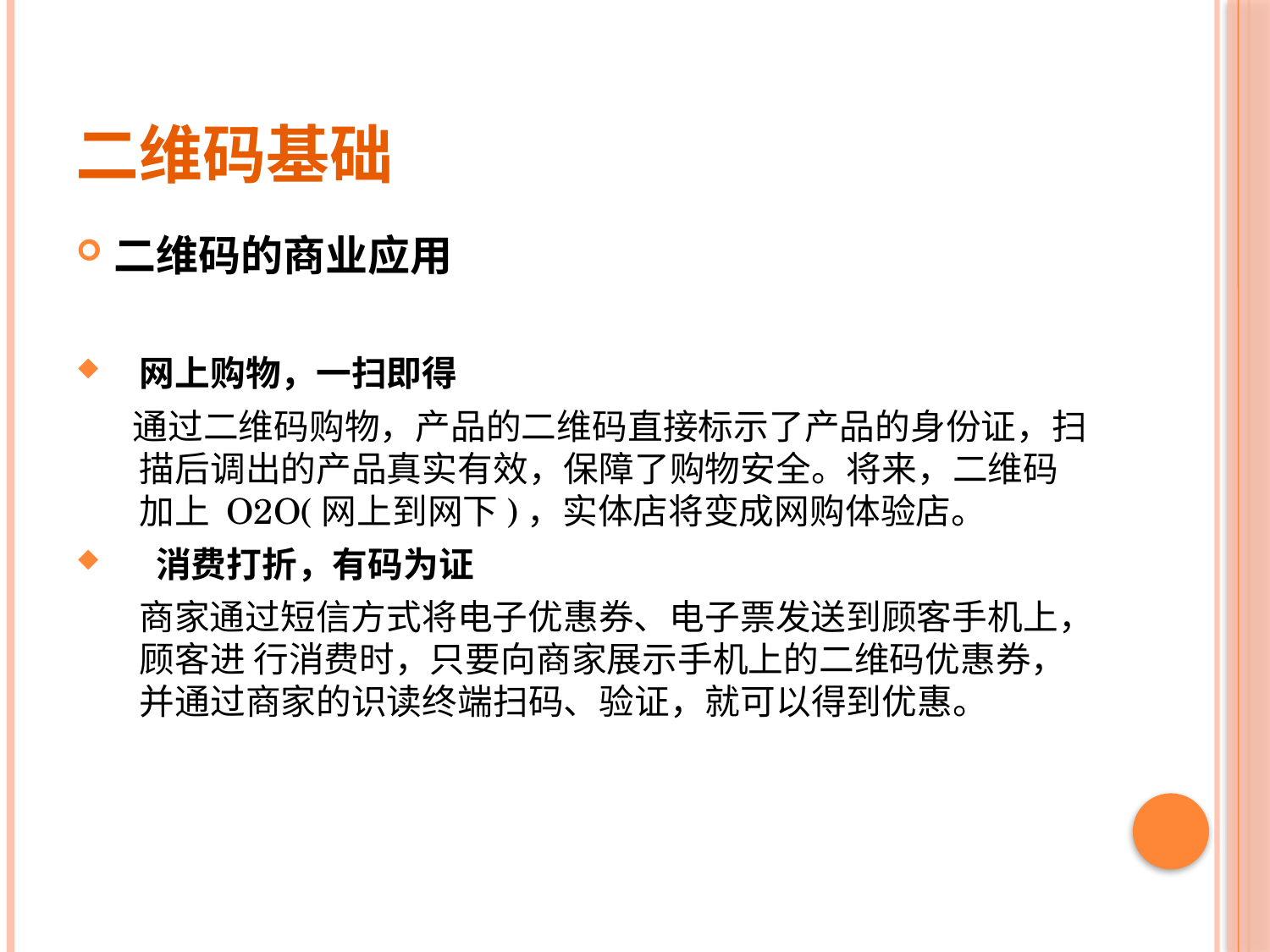

# 二维码基础
二维码的商业应用

网上购物，一扫即得
      通过二维码购物，产品的二维码直接标示了产品的身份证，扫描后调出的产品真实有效，保障了购物安全。将来，二维码加上 O2O(网上到网下)，实体店将变成网购体验店。
 消费打折，有码为证
       商家通过短信方式将电子优惠券、电子票发送到顾客手机上，顾客进 行消费时，只要向商家展示手机上的二维码优惠券，并通过商家的识读终端扫码、验证，就可以得到优惠。